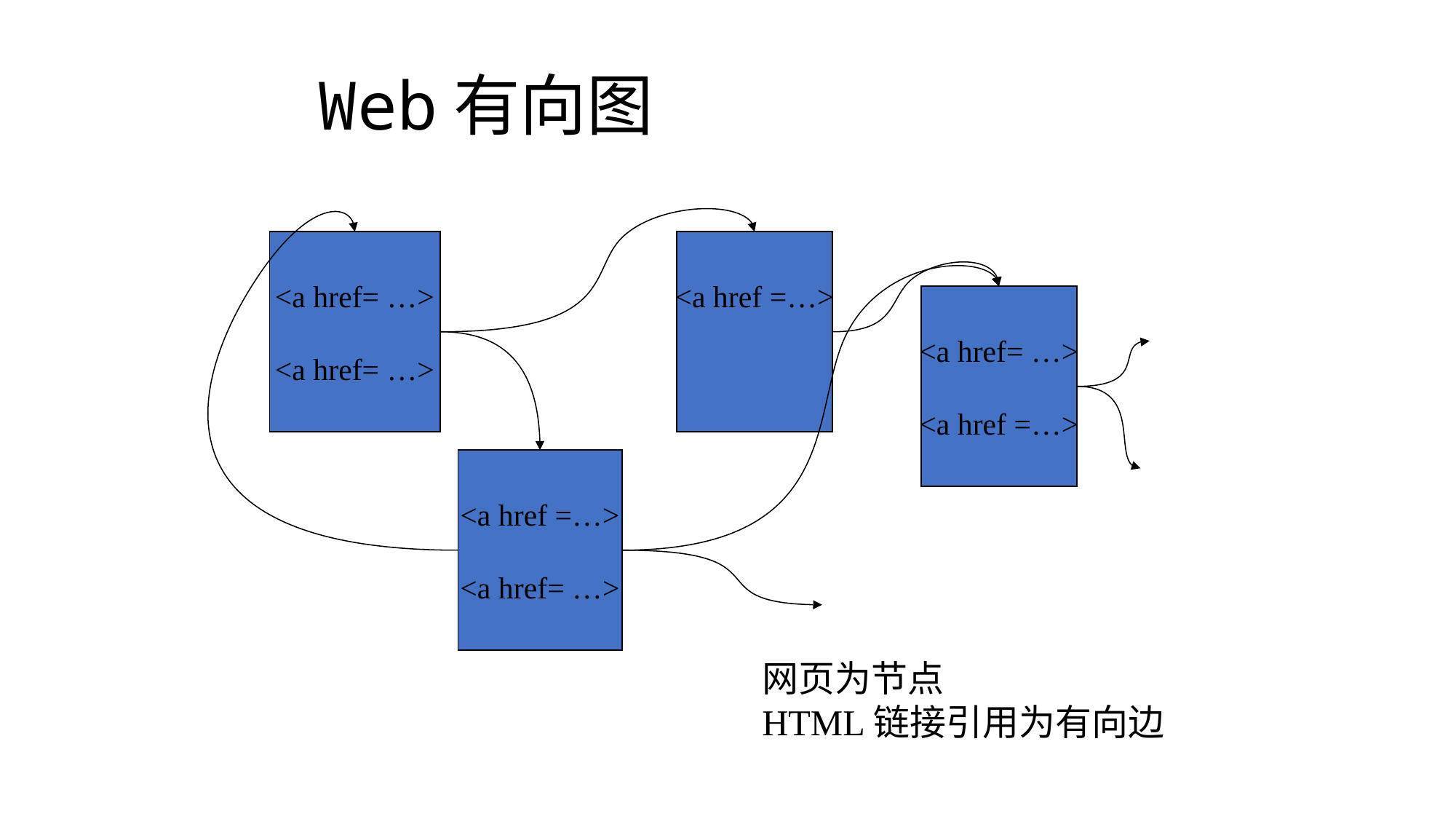

# Web有向图
<a href= …>

<a href= …>
<a href =…>

<a href= …>

<a href =…>
<a href =…>

<a href= …>
网页为节点
HTML链接引用为有向边